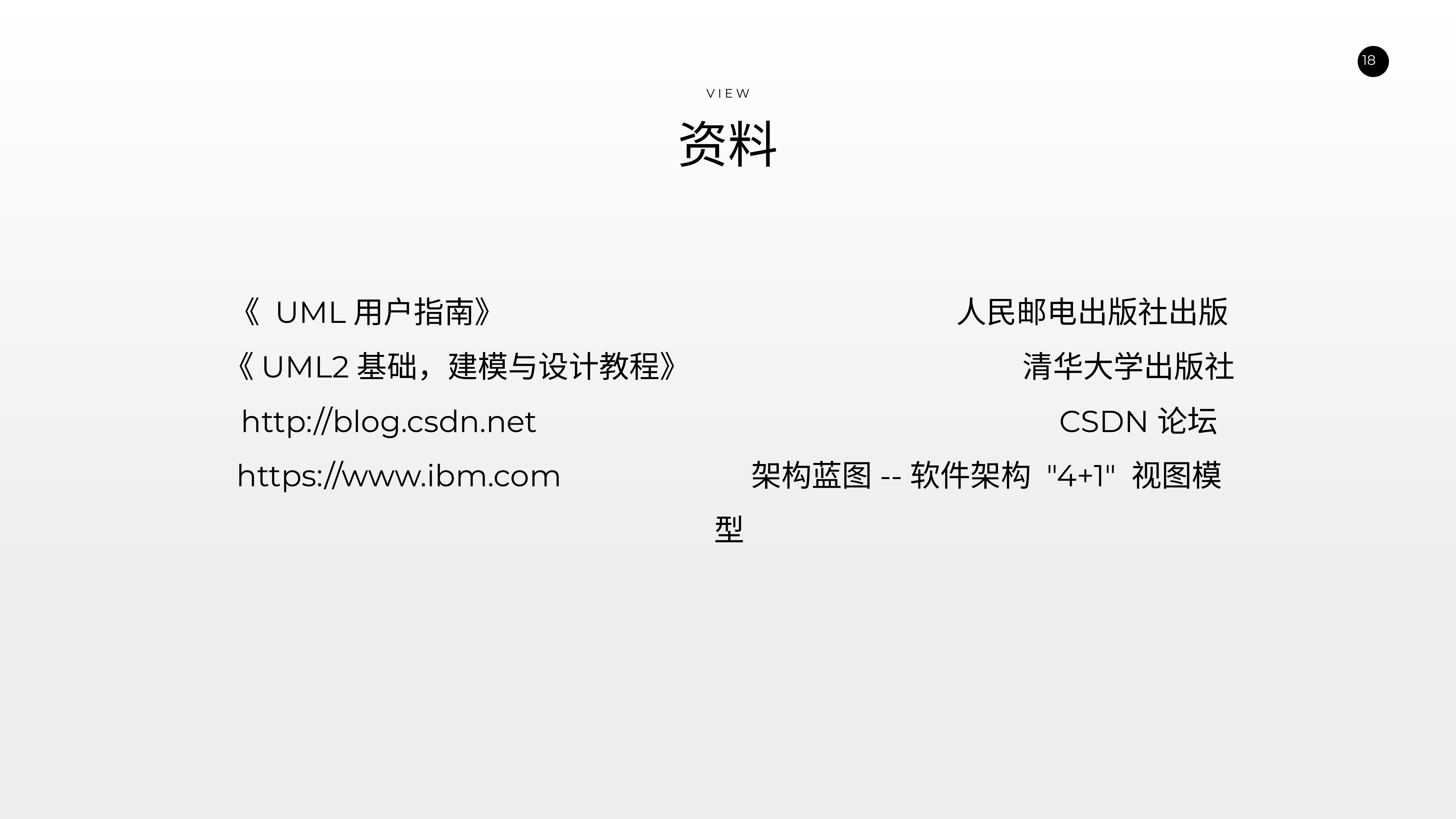

V I E W
资料
《 UML用户指南》                                                         人民邮电出版社出版
《UML2基础，建模与设计教程》                                          清华大学出版社
http://blog.csdn.net                                                                  CSDN论坛
https://www.ibm.com                       架构蓝图--软件架构 "4+1" 视图模型